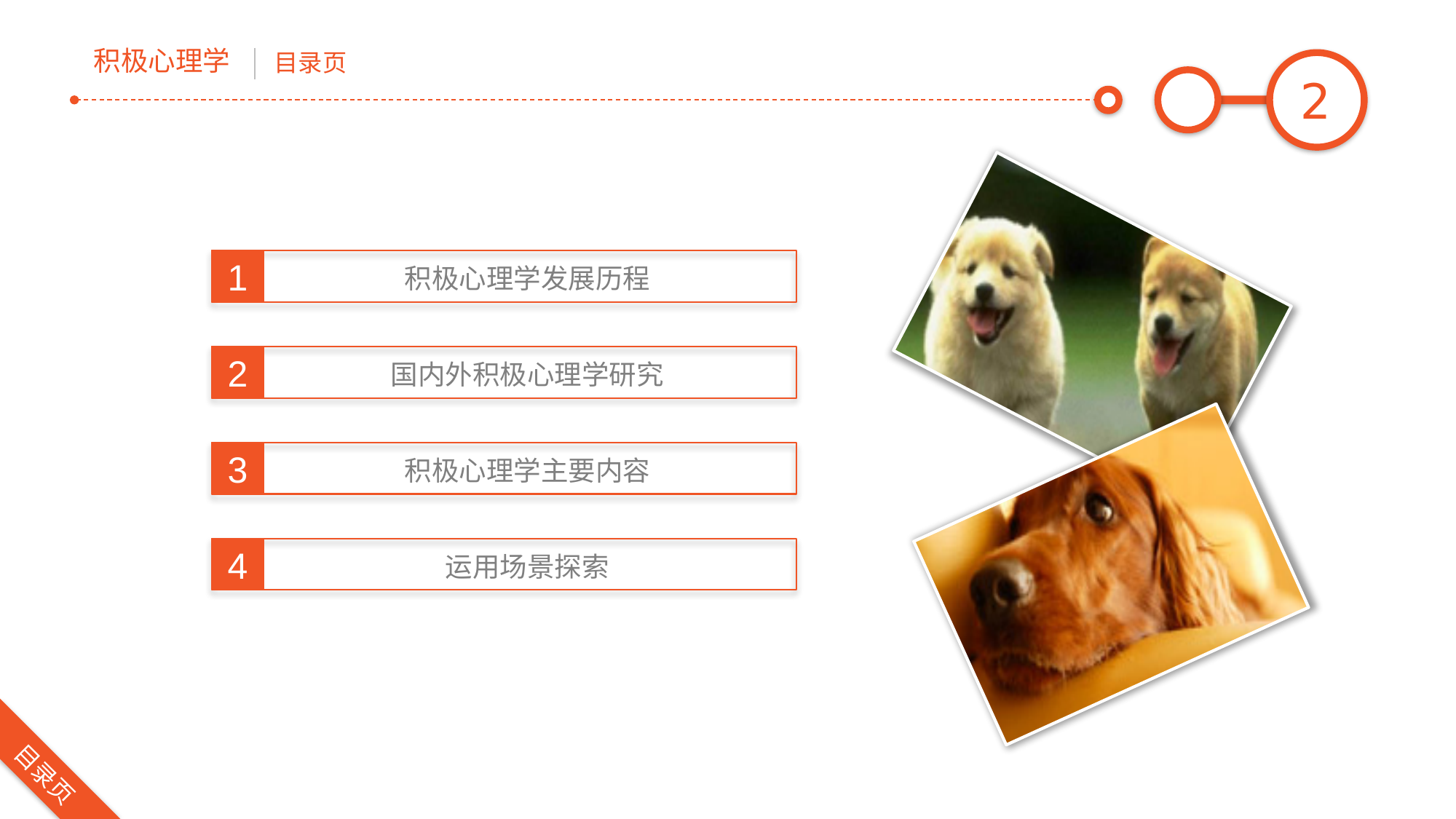

1
积极心理学发展历程

2
国内外积极心理学研究

3
积极心理学主要内容

4
运用场景探索